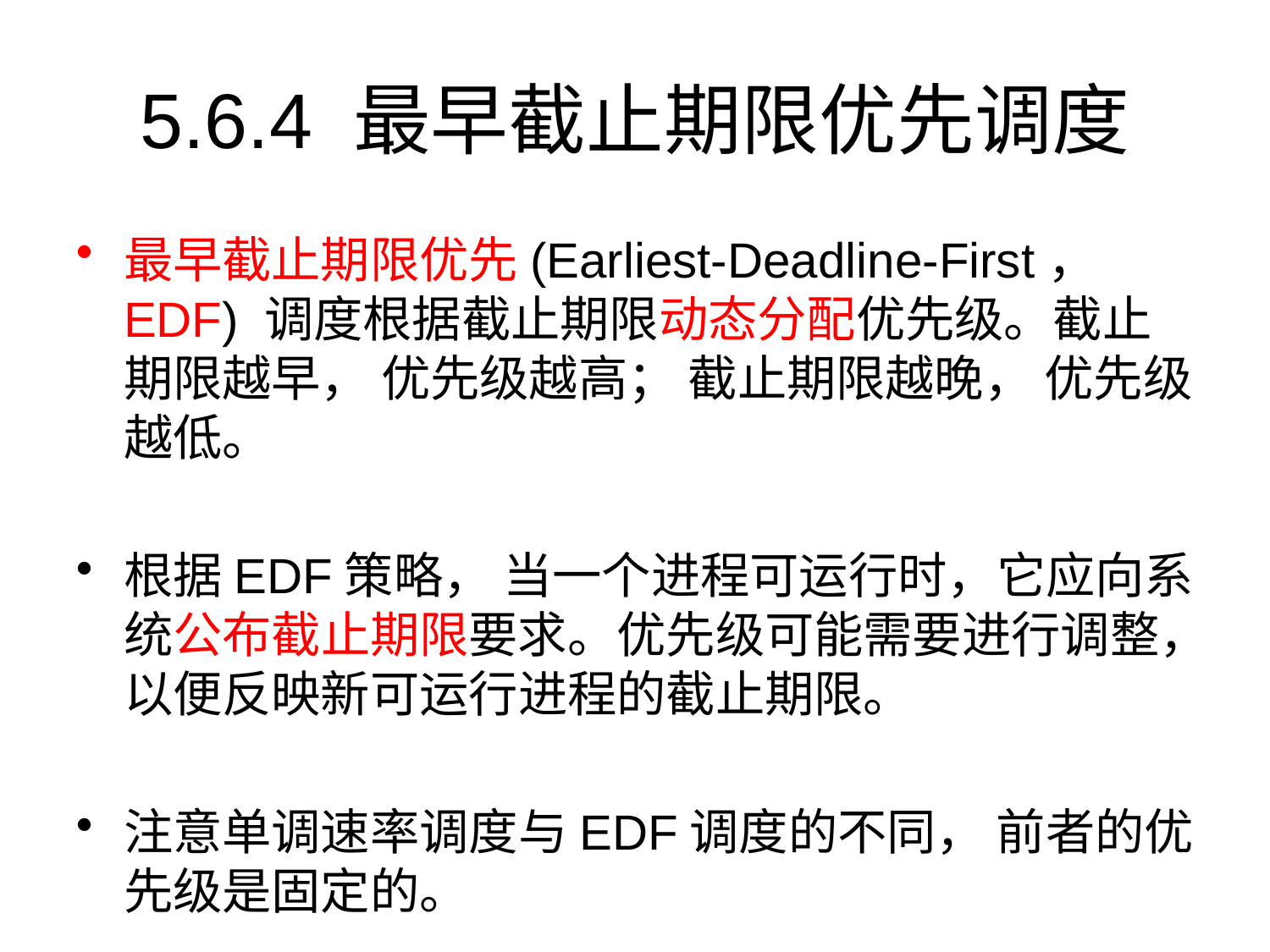

# 5.6.4 最早截止期限优先调度
最早截止期限优先(Earliest-Deadline-First， EDF) 调度根据截止期限动态分配优先级。截止期限越早， 优先级越高； 截止期限越晚， 优先级越低。

根据EDF策略， 当一个进程可运行时，它应向系统公布截止期限要求。优先级可能需要进行调整，以便反映新可运行进程的截止期限。

注意单调速率调度与EDF调度的不同， 前者的优先级是固定的。